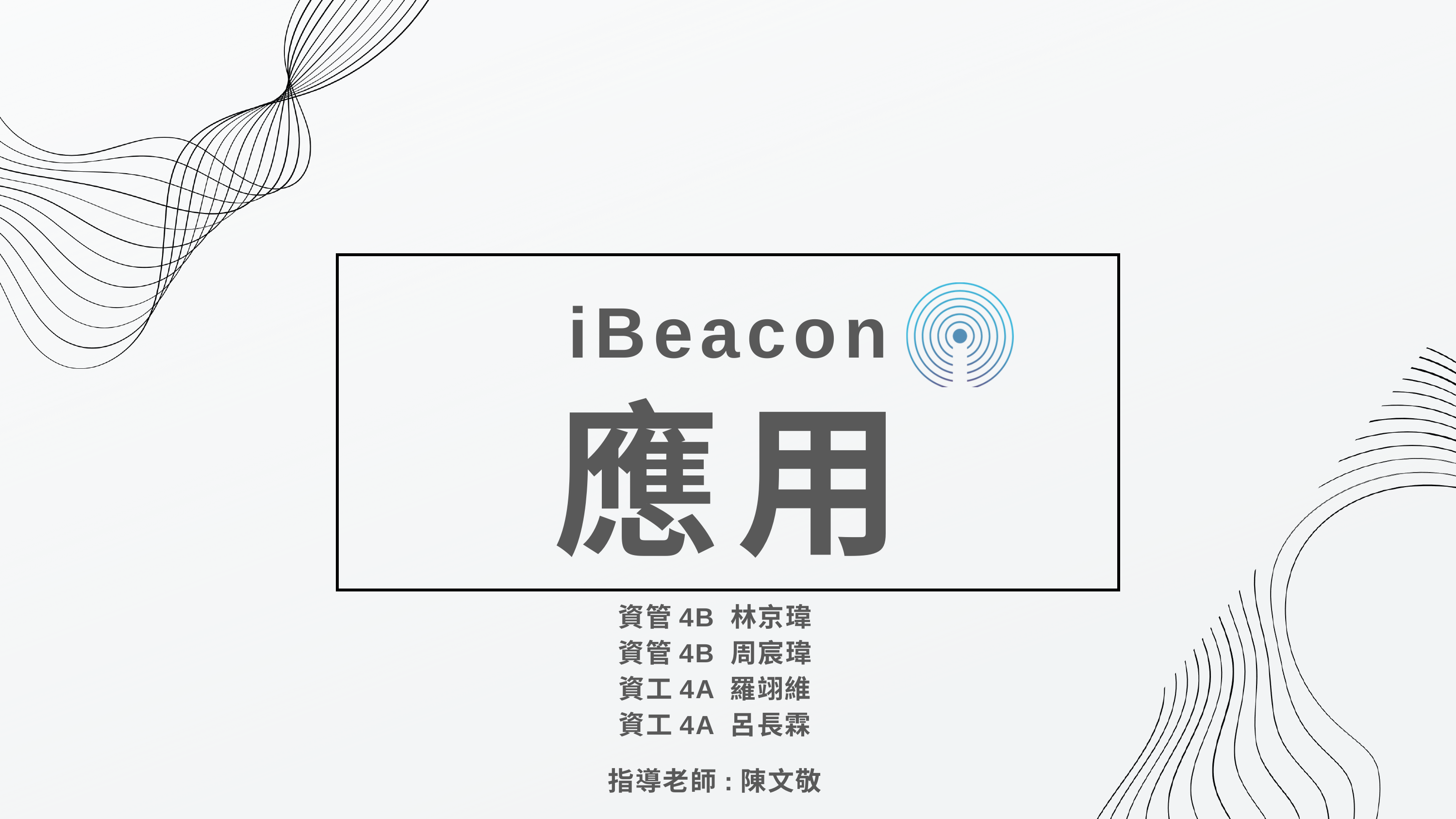

iBeacon

應用

資管4B 林京瑋
資管4B 周宸瑋
資工4A 羅翊維
資工4A 呂長霖

指導老師:陳文敬